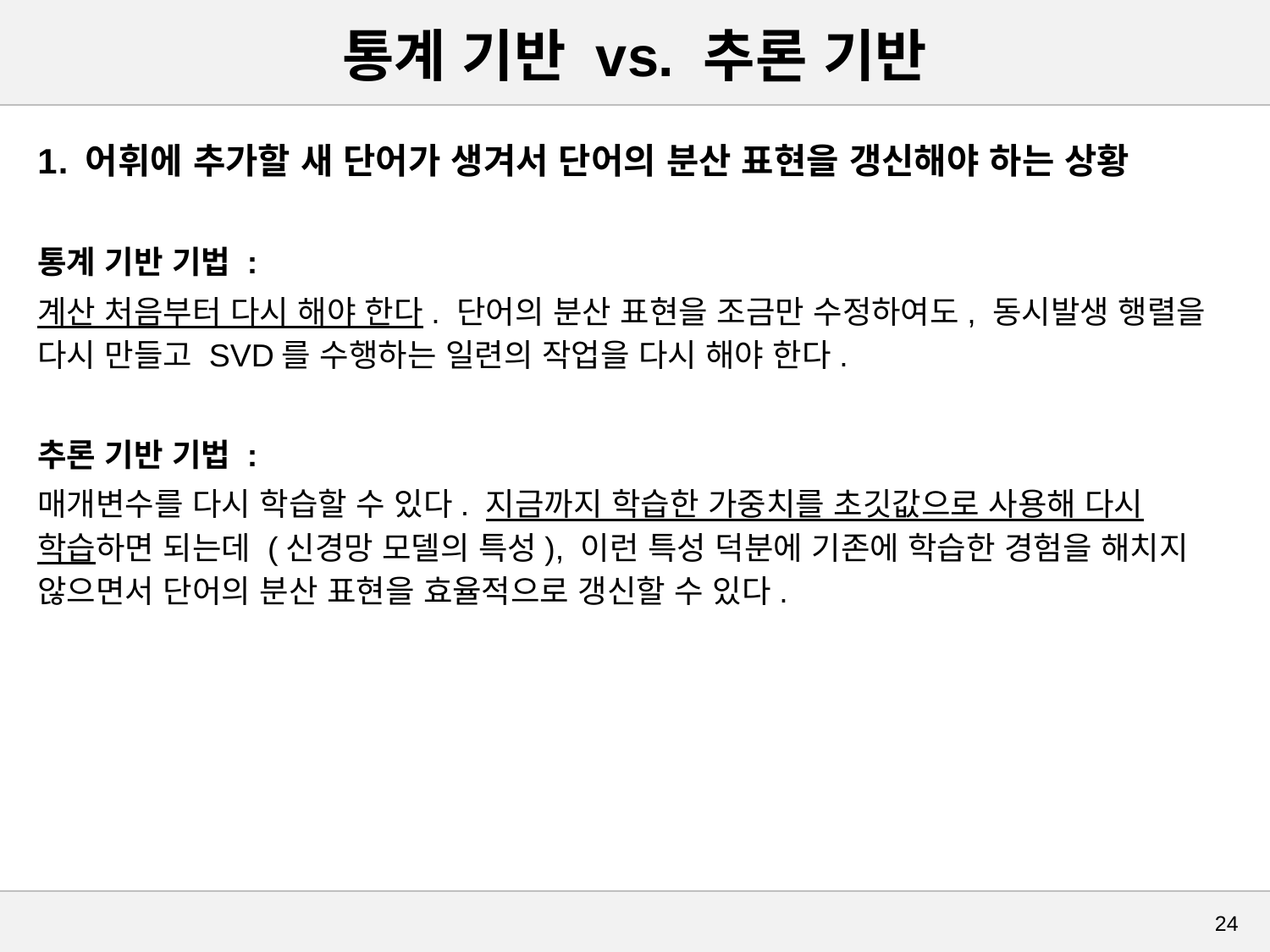

# 통계 기반 vs. 추론 기반
어휘에 추가할 새 단어가 생겨서 단어의 분산 표현을 갱신해야 하는 상황

통계 기반 기법 :
계산 처음부터 다시 해야 한다. 단어의 분산 표현을 조금만 수정하여도, 동시발생 행렬을 다시 만들고 SVD를 수행하는 일련의 작업을 다시 해야 한다.

추론 기반 기법 :
매개변수를 다시 학습할 수 있다. 지금까지 학습한 가중치를 초깃값으로 사용해 다시 학습하면 되는데 (신경망 모델의 특성), 이런 특성 덕분에 기존에 학습한 경험을 해치지 않으면서 단어의 분산 표현을 효율적으로 갱신할 수 있다.
24